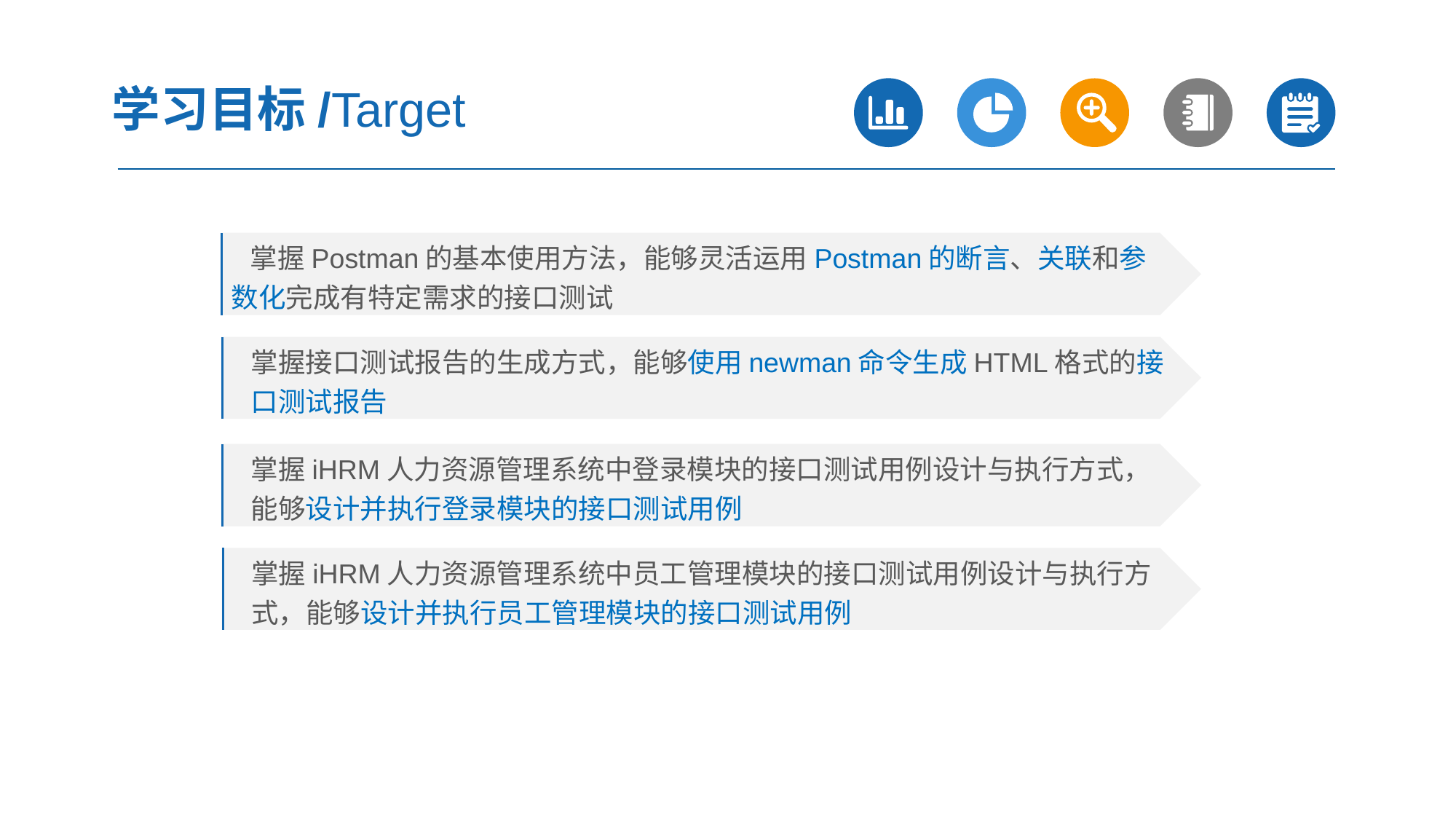

学习目标/Target
  掌握Postman的基本使用方法，能够灵活运用Postman的断言、关联和参数化完成有特定需求的接口测试

  掌握接口测试报告的生成方式，能够使用newman命令生成HTML格式的接
  口测试报告

  掌握iHRM人力资源管理系统中登录模块的接口测试用例设计与执行方式，
  能够设计并执行登录模块的接口测试用例

  掌握iHRM人力资源管理系统中员工管理模块的接口测试用例设计与执行方
  式，能够设计并执行员工管理模块的接口测试用例